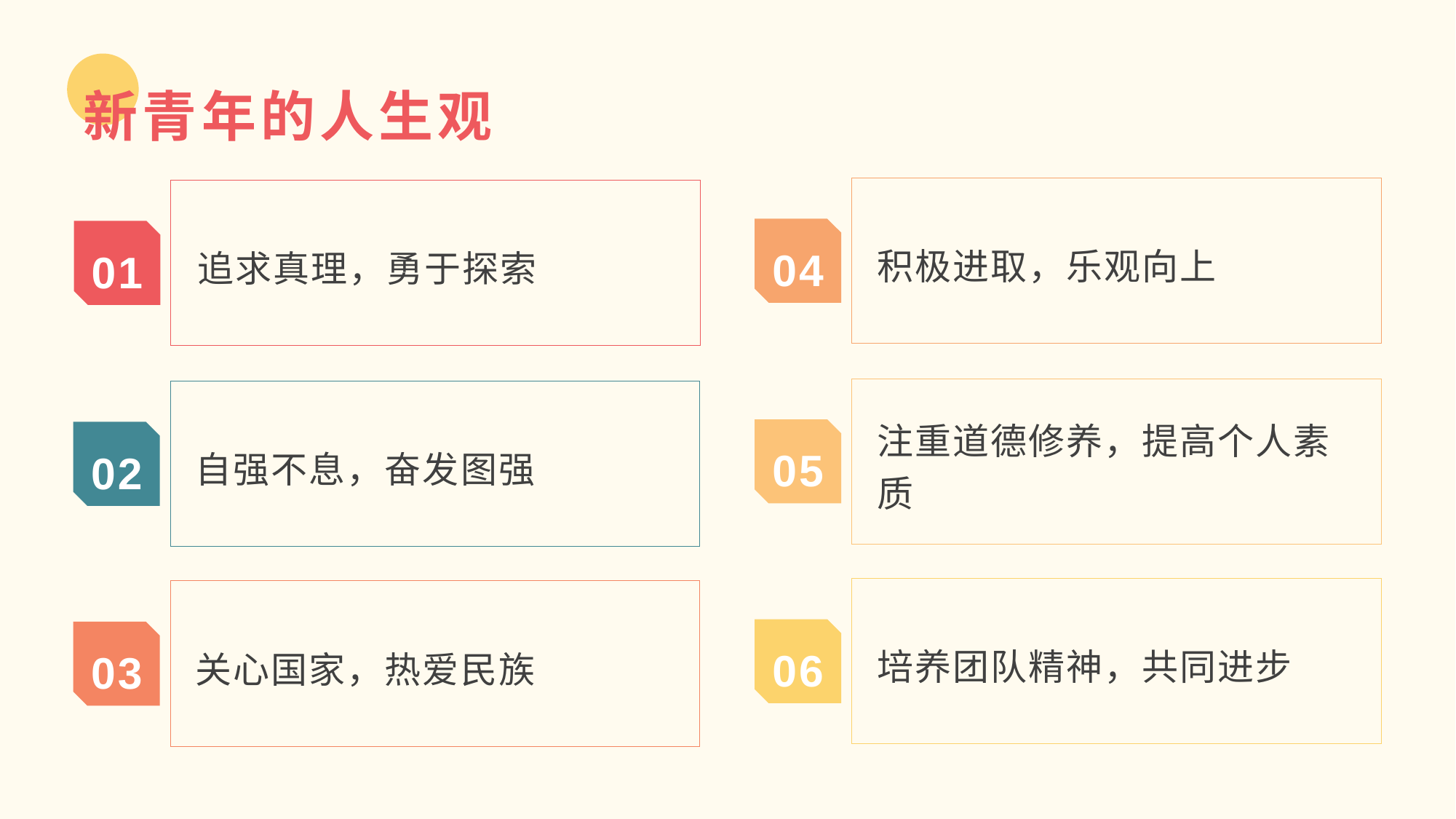

新青年的人生观

积极进取，乐观向上
追求真理，勇于探索

04

01

注重道德修养，提高个人素质
自强不息，奋发图强

05

02

培养团队精神，共同进步
关心国家，热爱民族

06

03